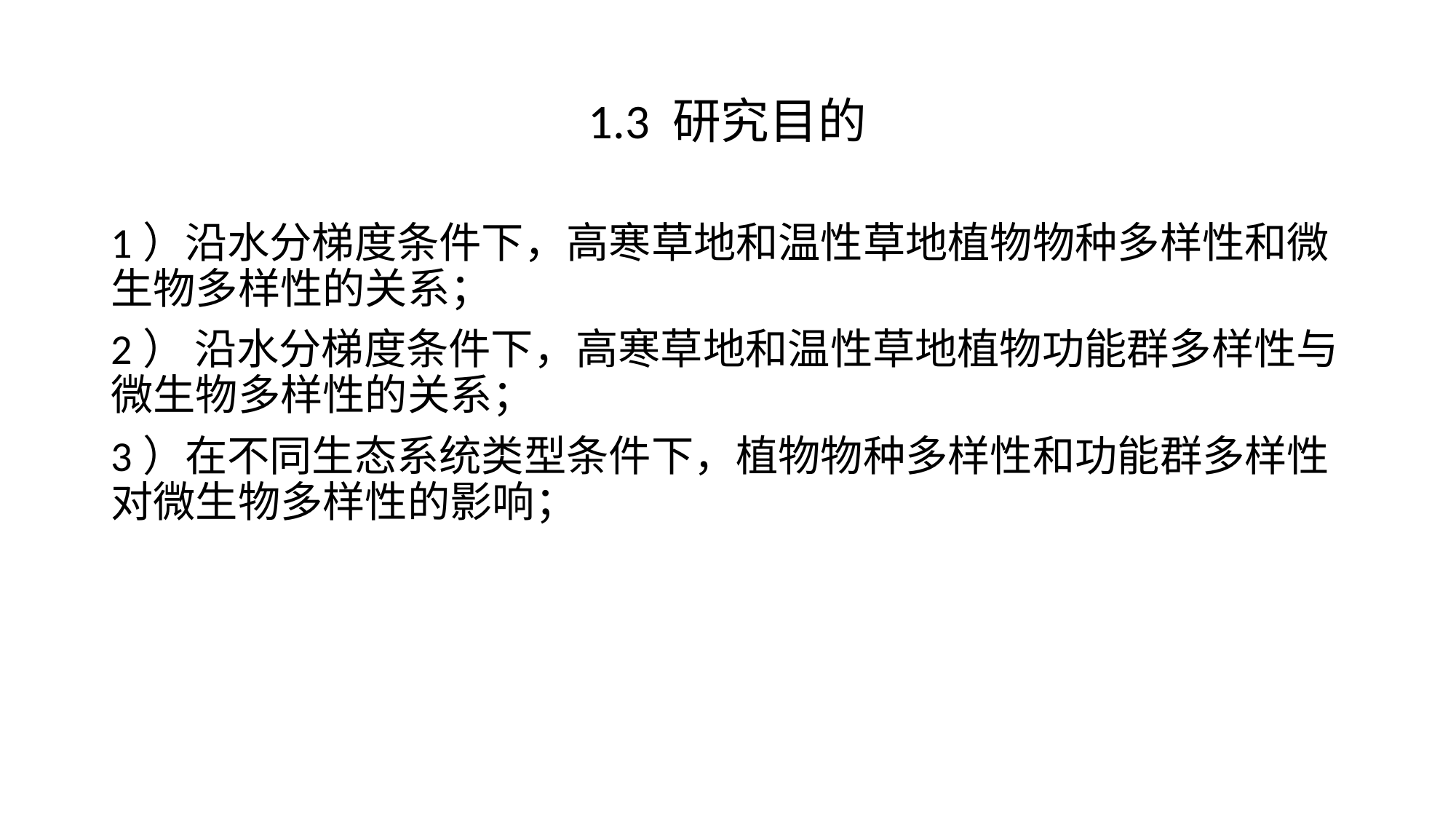

# 1.3 研究目的
1）沿水分梯度条件下，高寒草地和温性草地植物物种多样性和微生物多样性的关系；
2） 沿水分梯度条件下，高寒草地和温性草地植物功能群多样性与微生物多样性的关系；
3）在不同生态系统类型条件下，植物物种多样性和功能群多样性对微生物多样性的影响；